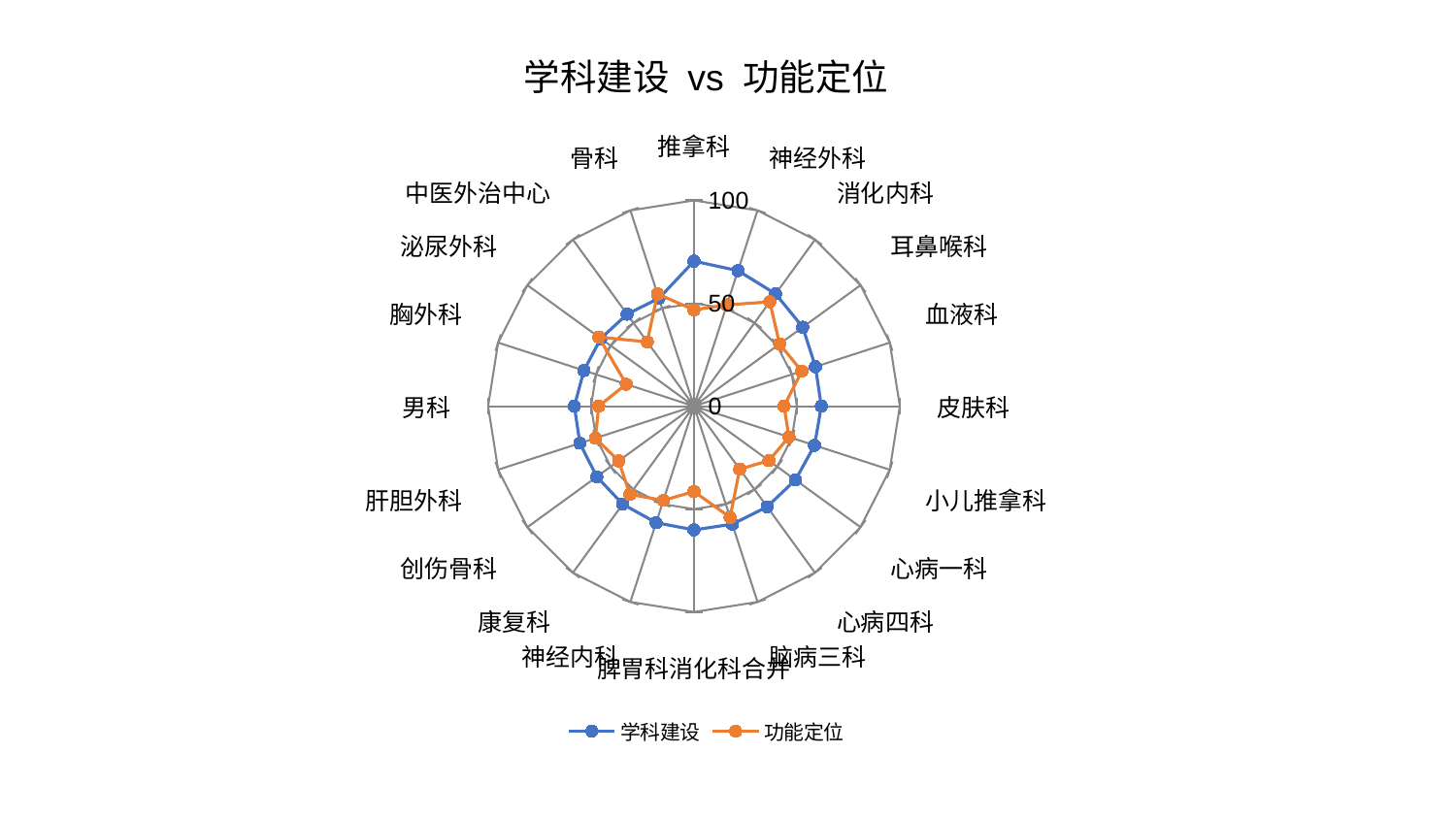

### Chart: 学科建设 vs 功能定位

| Category | 学科建设 | 功能定位 |
|---|---|---|
| 推拿科 | 70.47637737820888 | 46.80844569420865 |
| 神经外科 | 69.24498430806847 | 51.74696241901464 |
| 消化内科 | 67.46908252060871 | 62.688655338586535 |
| 耳鼻喉科 | 65.31548998878053 | 51.42395636954151 |
| 血液科 | 62.07164703809124 | 55.04926215388669 |
| 皮肤科 | 61.8621053830943 | 43.777027557674685 |
| 小儿推拿科 | 61.59498475418711 | 48.52934947039279 |
| 心病一科 | 60.953372605712794 | 44.99875467100076 |
| 心病四科 | 60.44788789056945 | 37.84864701529326 |
| 脑病三科 | 60.277913736367054 | 56.8032245192732 |
| 脾胃科消化科合并 | 60.1131496916867 | 41.45683933949457 |
| 神经内科 | 59.52800939679366 | 48.13597926433392 |
| 康复科 | 58.86457286777795 | 52.96322866544945 |
| 创伤骨科 | 58.34800356418736 | 45.21261820248442 |
| 肝胆外科 | 58.26412272098901 | 50.36833883882086 |
| 男科 | 58.084591777848566 | 46.24869476862388 |
| 胸外科 | 56.173736110956334 | 34.575290580219004 |
| 泌尿外科 | 55.97344318464666 | 57.14860495067569 |
| 中医外治中心 | 55.26363358945309 | 38.625420041707386 |
| 骨科 | 55.112971509391286 | 57.32039556003155 |
16